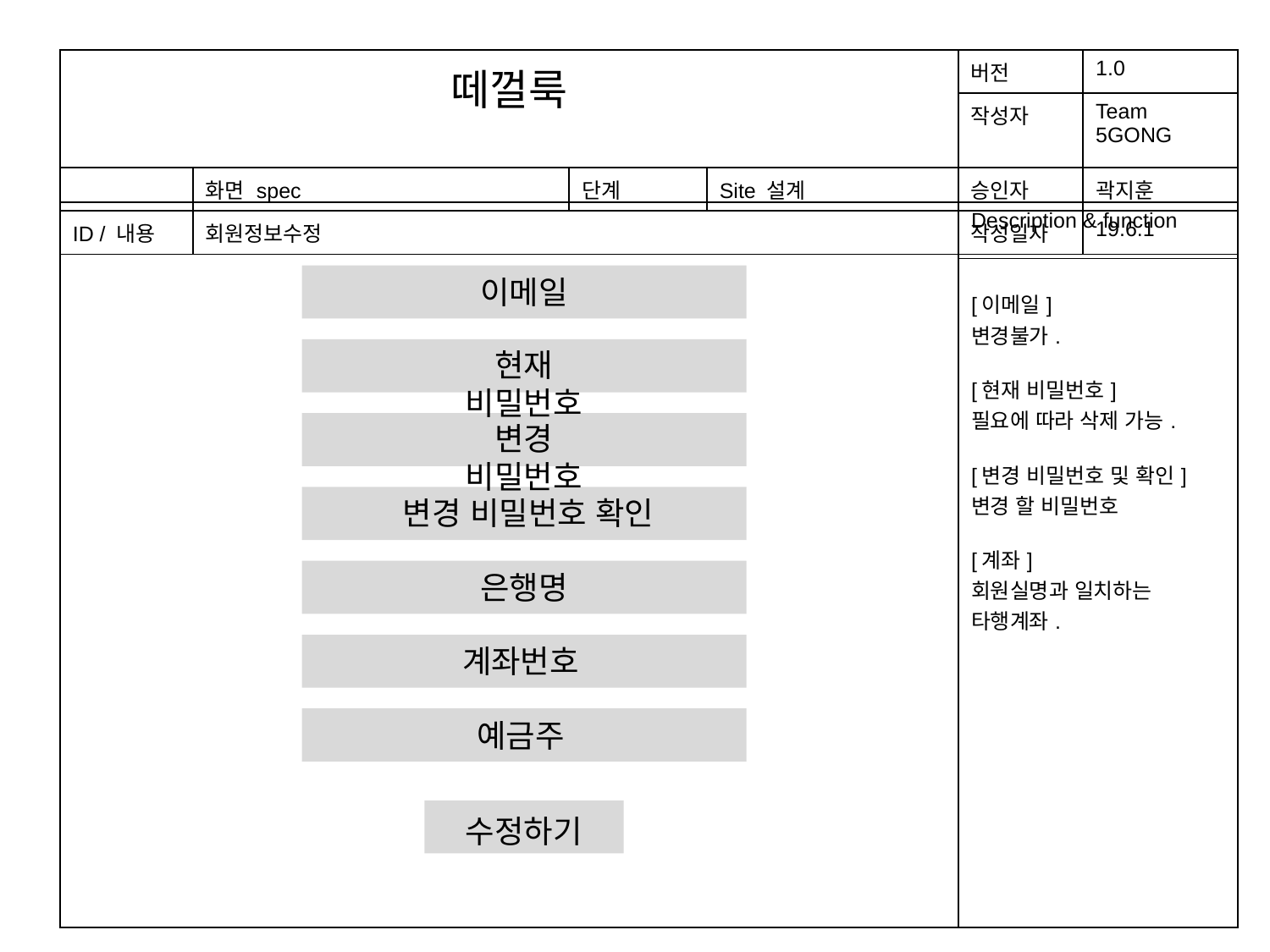

| 떼껄룩 |  |  |  | 버전 | 1.0 |
| --- | --- | --- | --- | --- | --- |
|  |  |  |  | 작성자 | Team 5GONG |
|  | 화면 spec | 단계 | Site 설계 | 승인자 | 곽지훈 |
| ID / 내용 | 회원정보수정 |  |  | 작성일자 | 19.6.1 |
|  | Description & function |
| --- | --- |
|  | [이메일] 변경불가. [현재 비밀번호] 필요에 따라 삭제 가능. [변경 비밀번호 및 확인] 변경 할 비밀번호 [계좌] 회원실명과 일치하는 타행계좌. |

이메일
현재 비밀번호

변경 비밀번호

변경 비밀번호 확인

은행명

계좌번호

예금주

수정하기